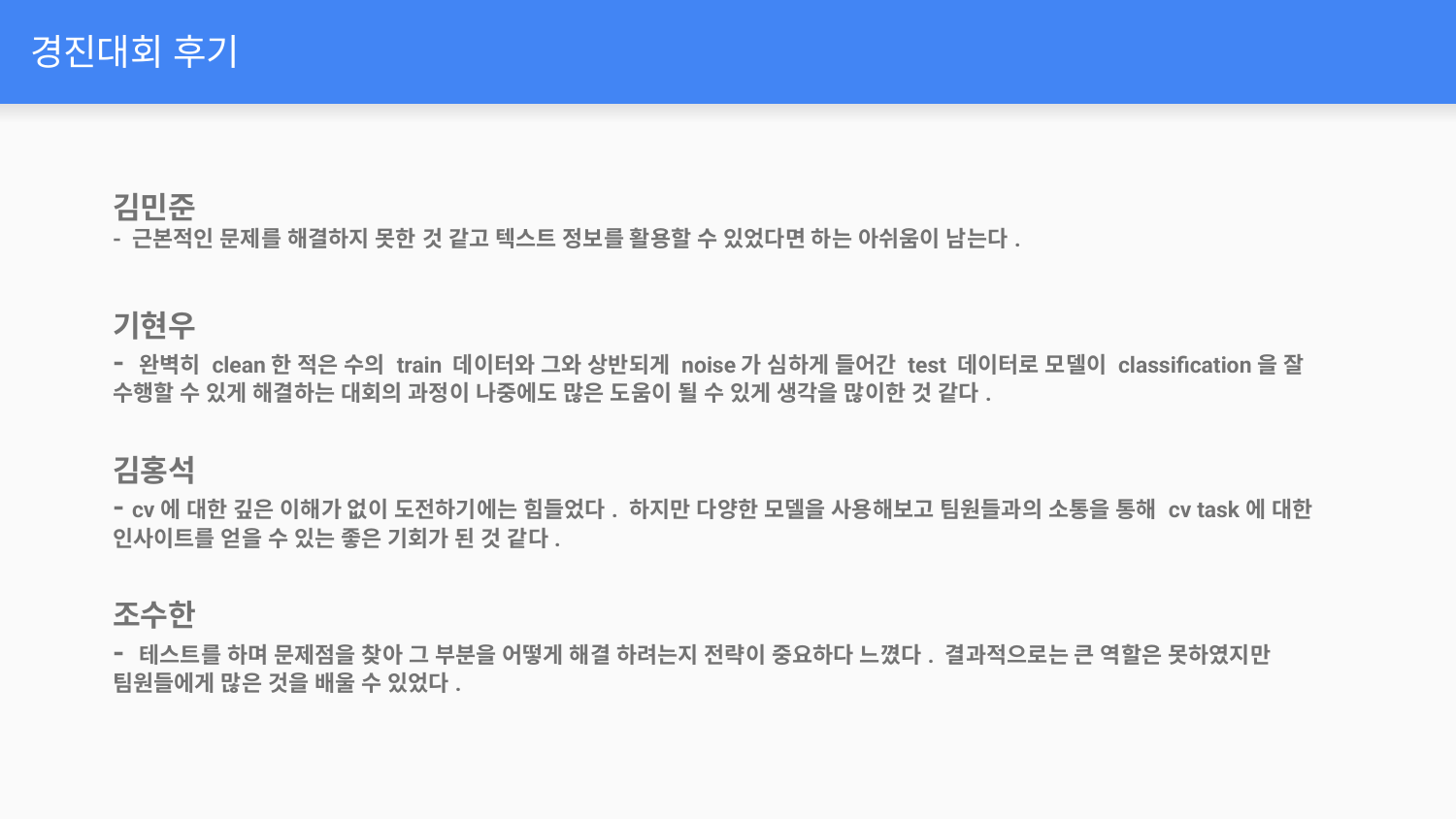

# 경진대회 후기
김민준
- 근본적인 문제를 해결하지 못한 것 같고 텍스트 정보를 활용할 수 있었다면 하는 아쉬움이 남는다.
기현우
- 완벽히 clean한 적은 수의 train 데이터와 그와 상반되게 noise가 심하게 들어간 test 데이터로 모델이 classification을 잘 수행할 수 있게 해결하는 대회의 과정이 나중에도 많은 도움이 될 수 있게 생각을 많이한 것 같다.
김홍석
- cv에 대한 깊은 이해가 없이 도전하기에는 힘들었다. 하지만 다양한 모델을 사용해보고 팀원들과의 소통을 통해 cv task에 대한 인사이트를 얻을 수 있는 좋은 기회가 된 것 같다.
조수한
- 테스트를 하며 문제점을 찾아 그 부분을 어떻게 해결 하려는지 전략이 중요하다 느꼈다. 결과적으로는 큰 역할은 못하였지만 팀원들에게 많은 것을 배울 수 있었다.